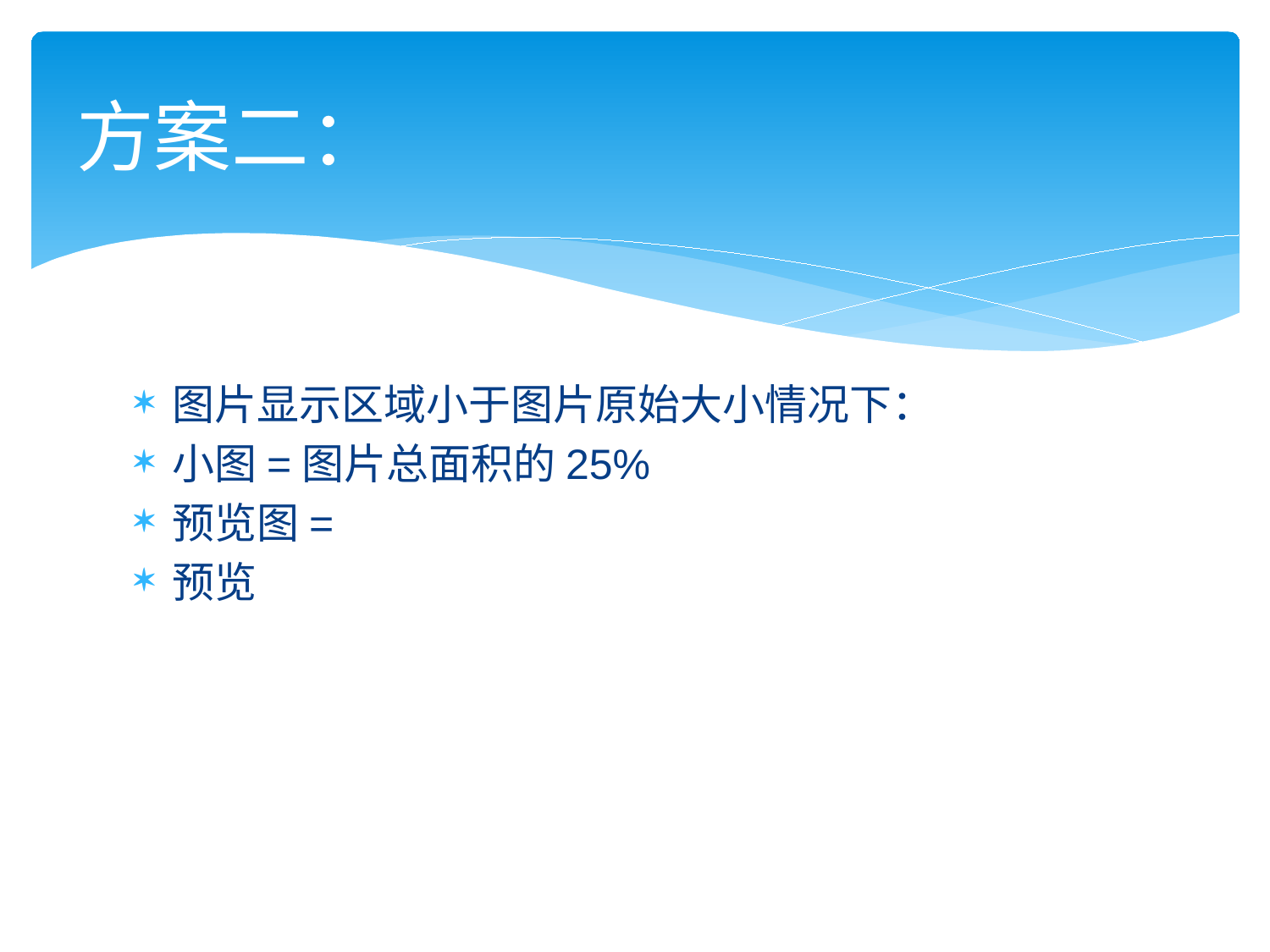

# 方案二：
图片显示区域小于图片原始大小情况下：
小图=图片总面积的25%
预览图=
预览